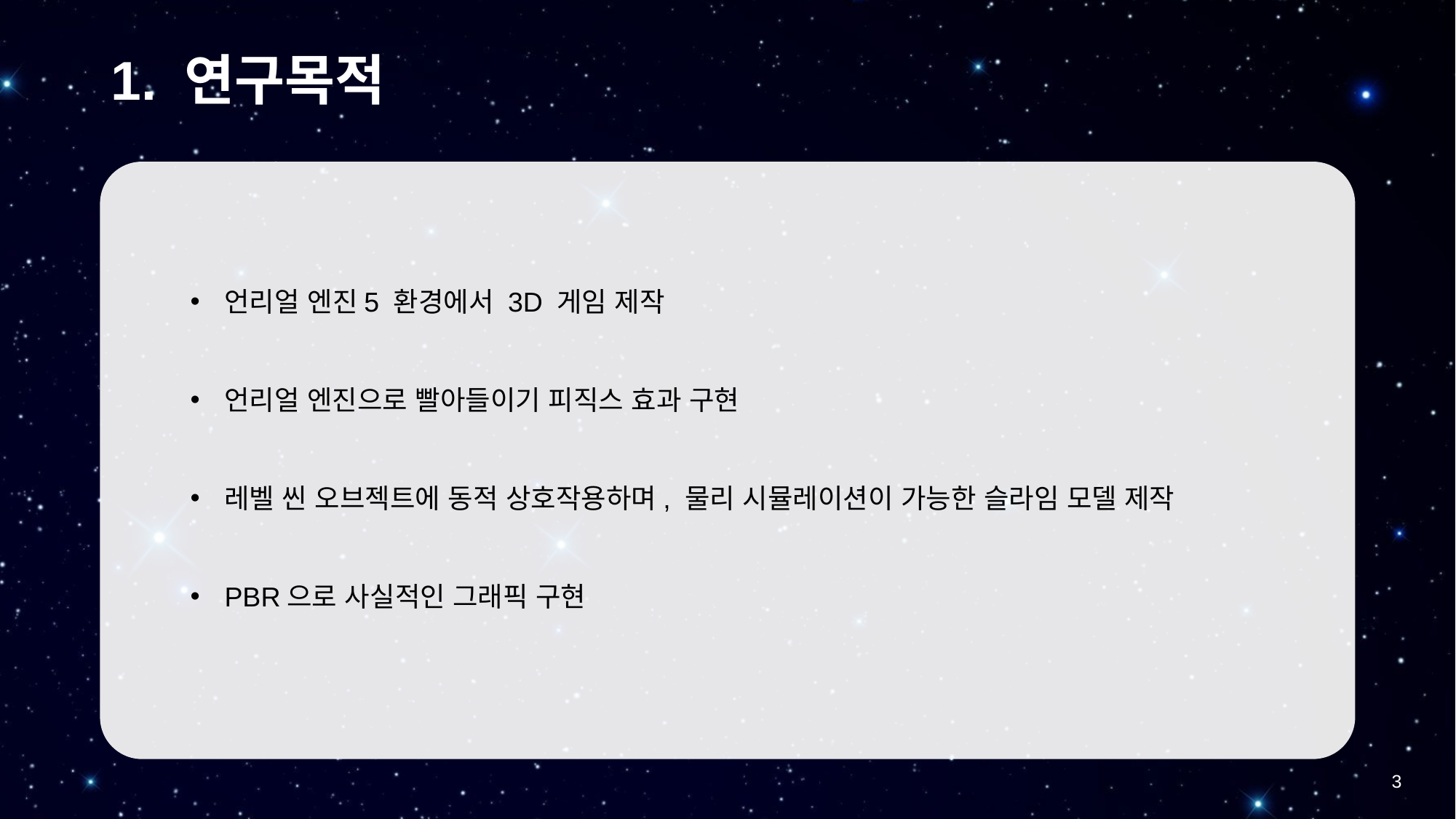

# 1. 연구목적
언리얼 엔진5 환경에서 3D 게임 제작

언리얼 엔진으로 빨아들이기 피직스 효과 구현

레벨 씬 오브젝트에 동적 상호작용하며, 물리 시뮬레이션이 가능한 슬라임 모델 제작

PBR으로 사실적인 그래픽 구현
3